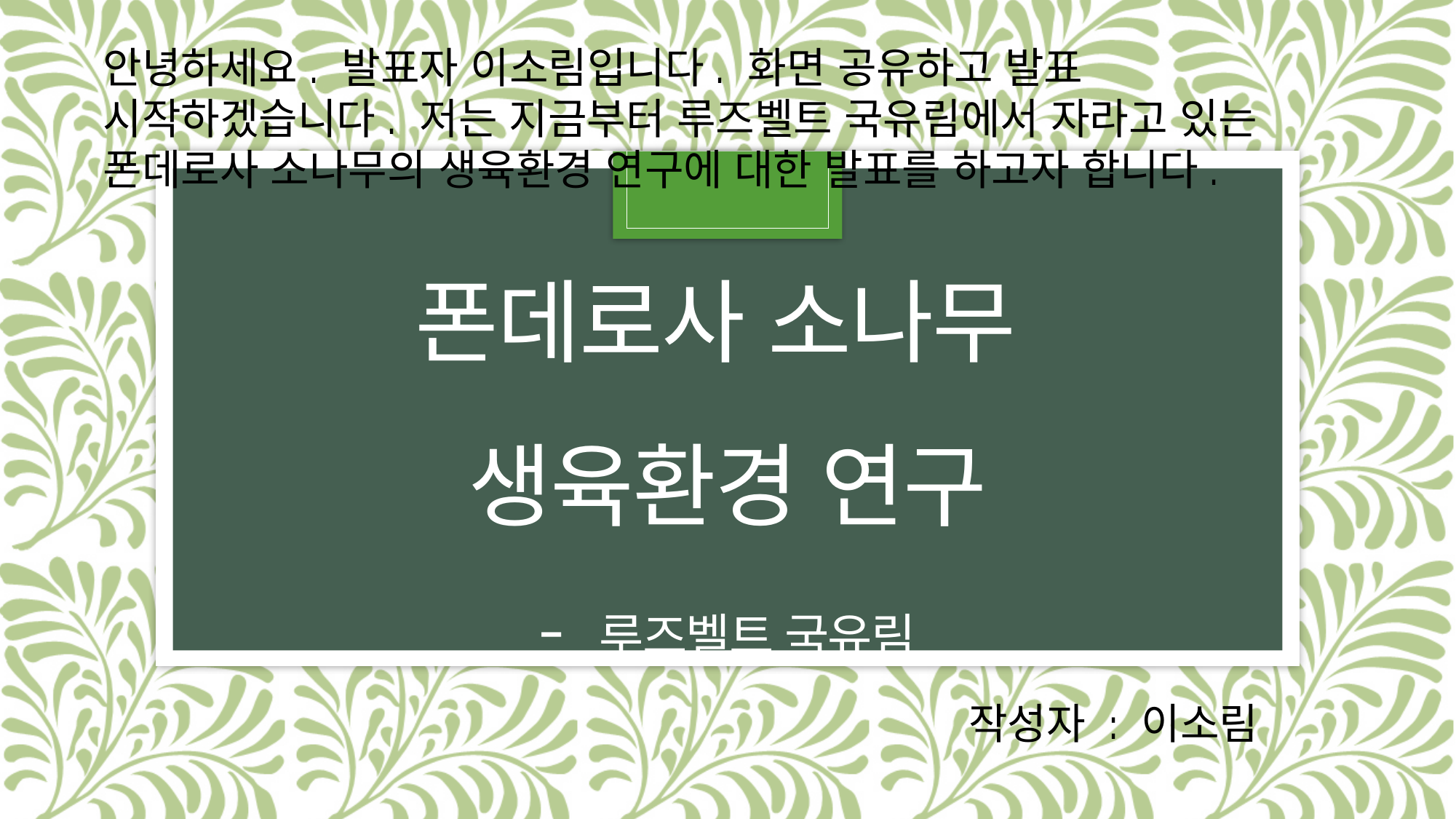

안녕하세요. 발표자 이소림입니다. 화면 공유하고 발표 시작하겠습니다. 저는 지금부터 루즈벨트 국유림에서 자라고 있는 폰데로사 소나무의 생육환경 연구에 대한 발표를 하고자 합니다.
# 폰데로사 소나무 생육환경 연구 - 루즈벨트 국유림
작성자 : 이소림